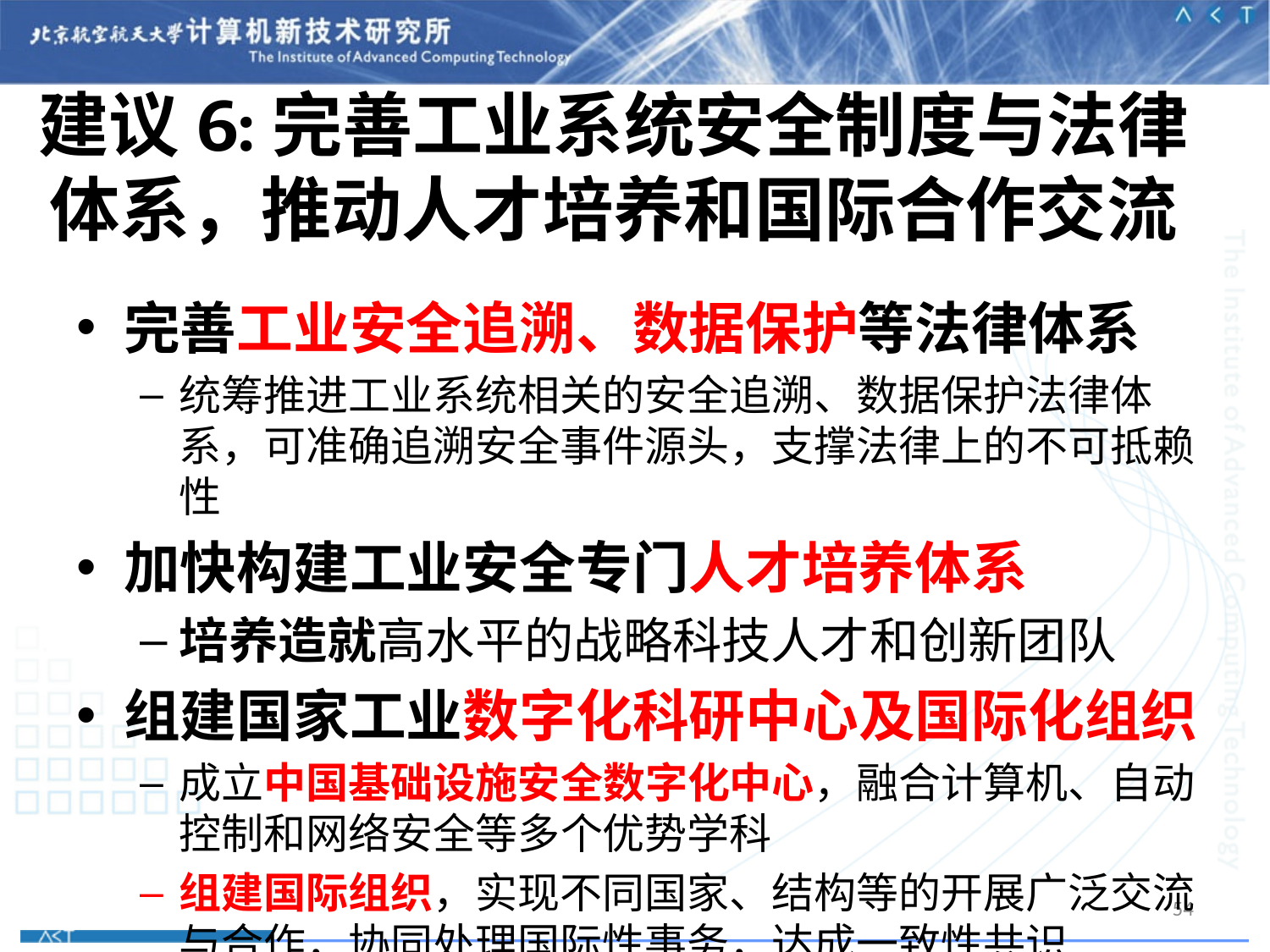

# 建议6:完善工业系统安全制度与法律体系，推动人才培养和国际合作交流
完善工业安全追溯、数据保护等法律体系
统筹推进工业系统相关的安全追溯、数据保护法律体系，可准确追溯安全事件源头，支撑法律上的不可抵赖性
加快构建工业安全专门人才培养体系
培养造就高水平的战略科技人才和创新团队
组建国家工业数字化科研中心及国际化组织
成立中国基础设施安全数字化中心，融合计算机、自动控制和网络安全等多个优势学科
组建国际组织，实现不同国家、结构等的开展广泛交流与合作，协同处理国际性事务，达成一致性共识

54